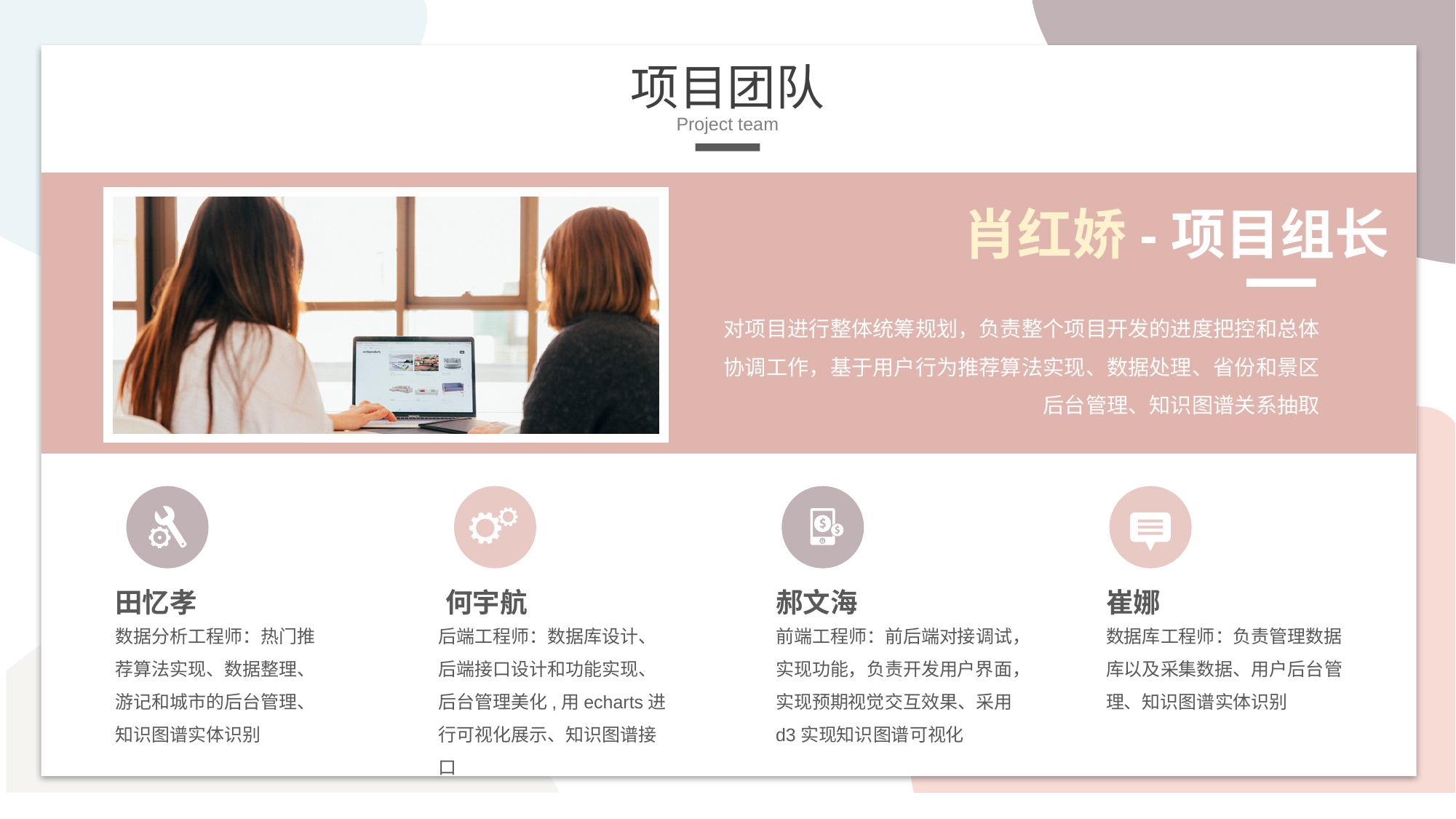

项目团队
Project team

肖红娇-项目组长

对项目进行整体统筹规划，负责整个项目开发的进度把控和总体协调工作，基于用户行为推荐算法实现、数据处理、省份和景区后台管理、知识图谱关系抽取

田忆孝
何宇航
郝文海
崔娜
数据分析工程师：热门推荐算法实现、数据整理、游记和城市的后台管理、知识图谱实体识别
后端工程师：数据库设计、后端接口设计和功能实现、后台管理美化,用echarts进行可视化展示、知识图谱接口
前端工程师：前后端对接调试，实现功能，负责开发用户界面，实现预期视觉交互效果、采用d3实现知识图谱可视化
数据库工程师：负责管理数据库以及采集数据、用户后台管理、知识图谱实体识别